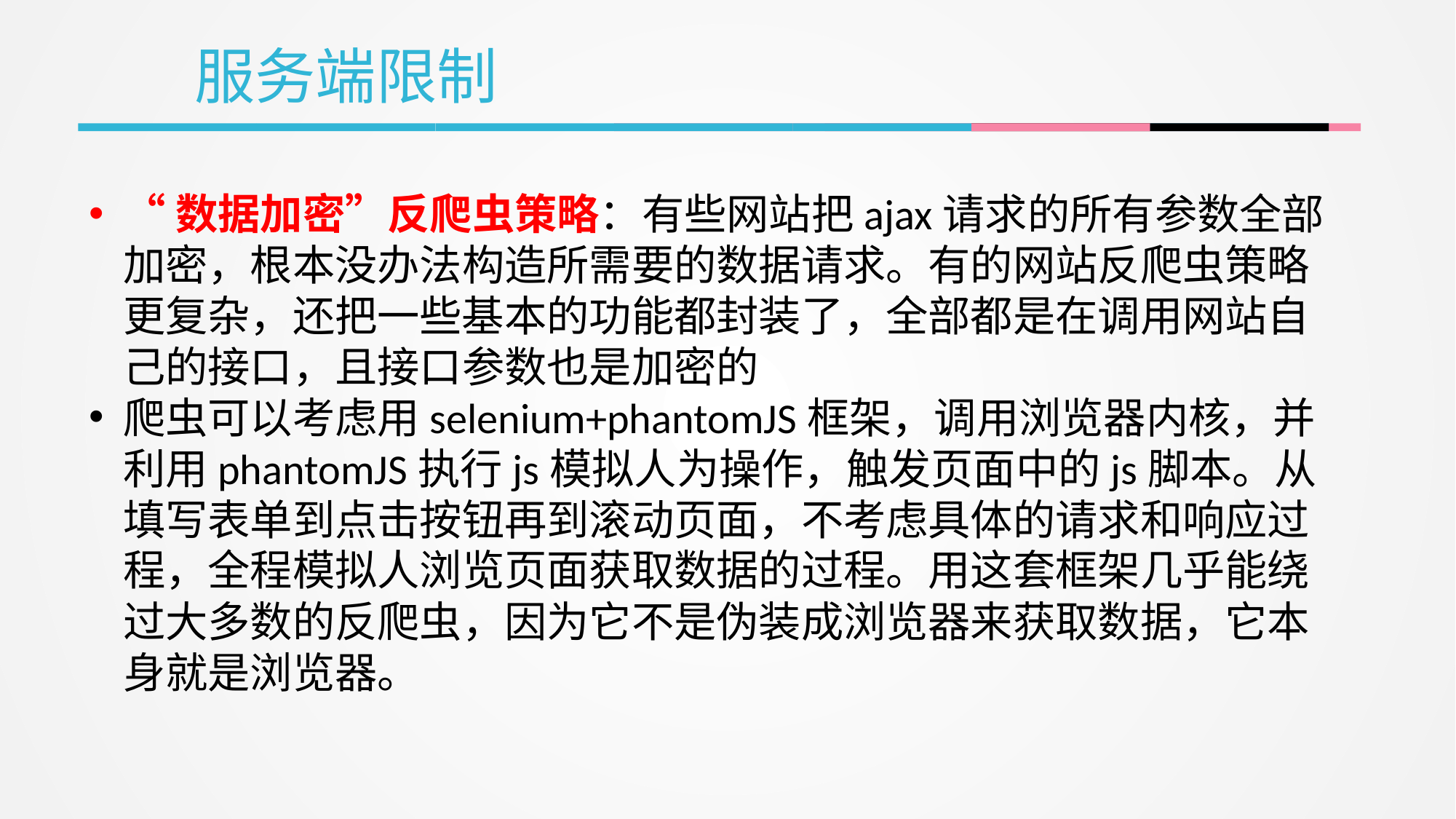

服务端限制

“数据加密”反爬虫策略：有些网站把ajax请求的所有参数全部加密，根本没办法构造所需要的数据请求。有的网站反爬虫策略更复杂，还把一些基本的功能都封装了，全部都是在调用网站自己的接口，且接口参数也是加密的
爬虫可以考虑用selenium+phantomJS框架，调用浏览器内核，并利用phantomJS执行js模拟人为操作，触发页面中的js脚本。从填写表单到点击按钮再到滚动页面，不考虑具体的请求和响应过程，全程模拟人浏览页面获取数据的过程。用这套框架几乎能绕过大多数的反爬虫，因为它不是伪装成浏览器来获取数据，它本身就是浏览器。